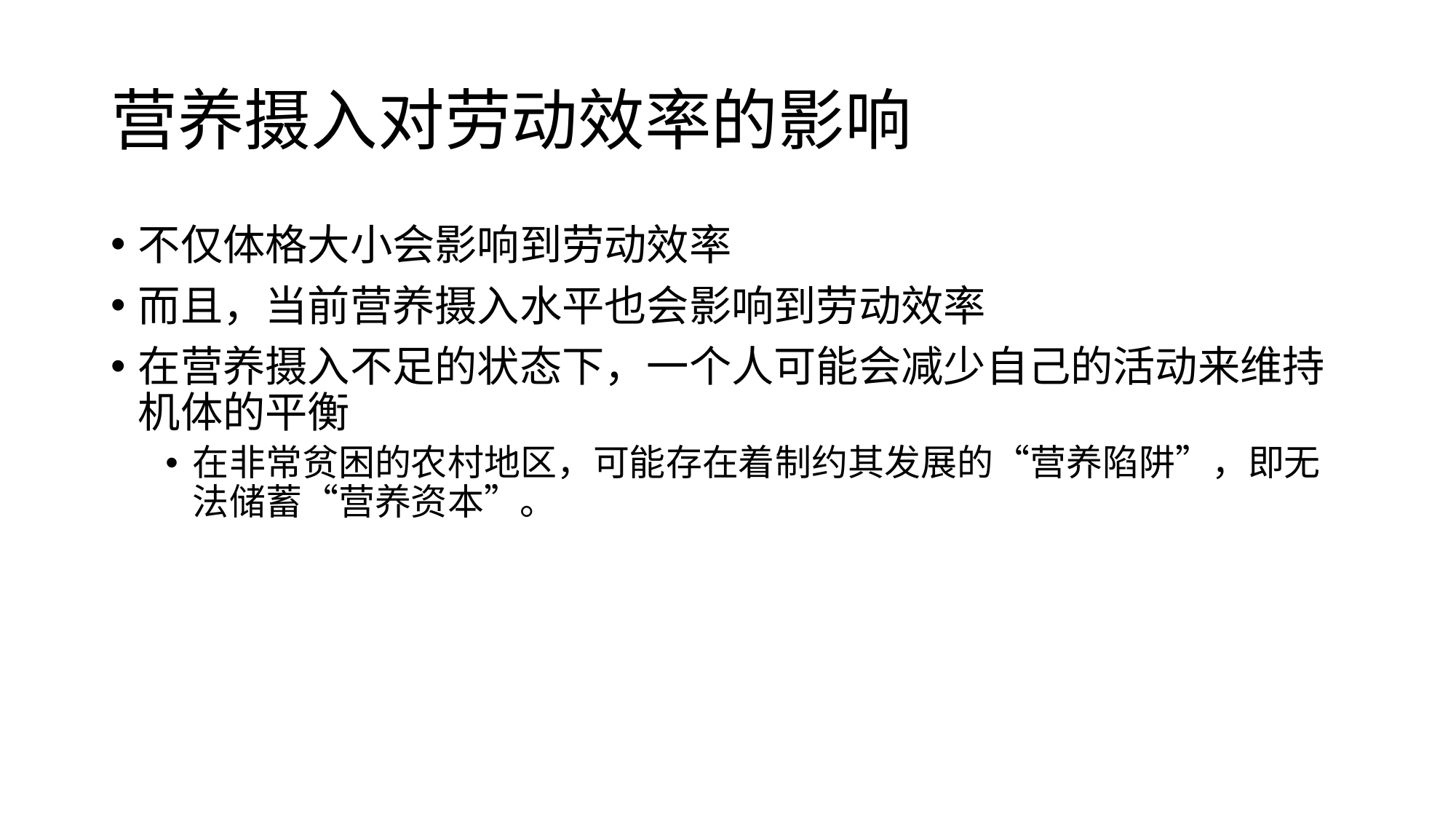

# 营养摄入对劳动效率的影响
不仅体格大小会影响到劳动效率
而且，当前营养摄入水平也会影响到劳动效率
在营养摄入不足的状态下，一个人可能会减少自己的活动来维持机体的平衡
在非常贫困的农村地区，可能存在着制约其发展的“营养陷阱”，即无法储蓄“营养资本”。